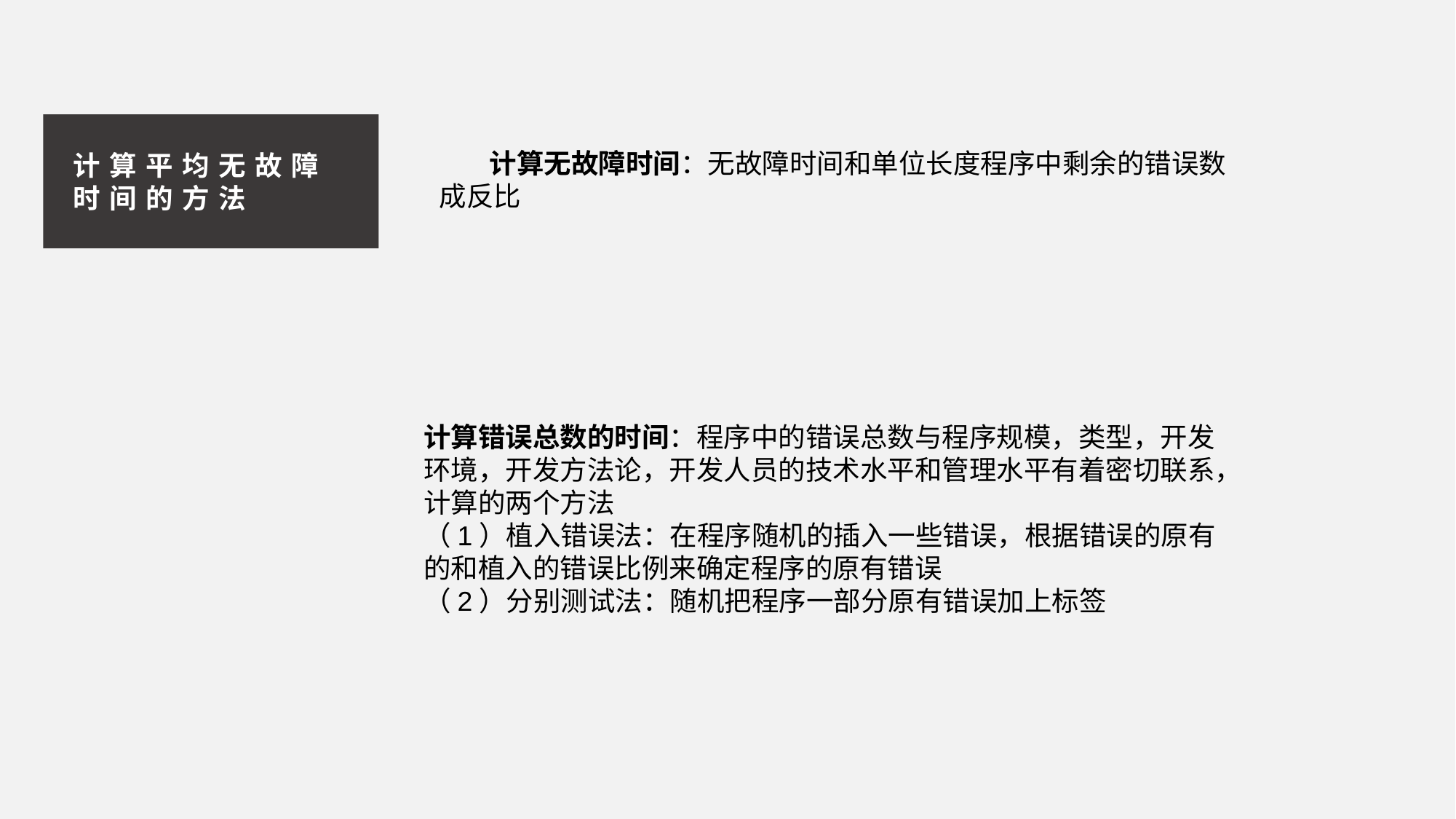

计算无故障时间：无故障时间和单位长度程序中剩余的错误数成反比
计算平均无故障时间的方法
计算错误总数的时间：程序中的错误总数与程序规模，类型，开发环境，开发方法论，开发人员的技术水平和管理水平有着密切联系，计算的两个方法
（1）植入错误法：在程序随机的插入一些错误，根据错误的原有的和植入的错误比例来确定程序的原有错误
（2）分别测试法：随机把程序一部分原有错误加上标签